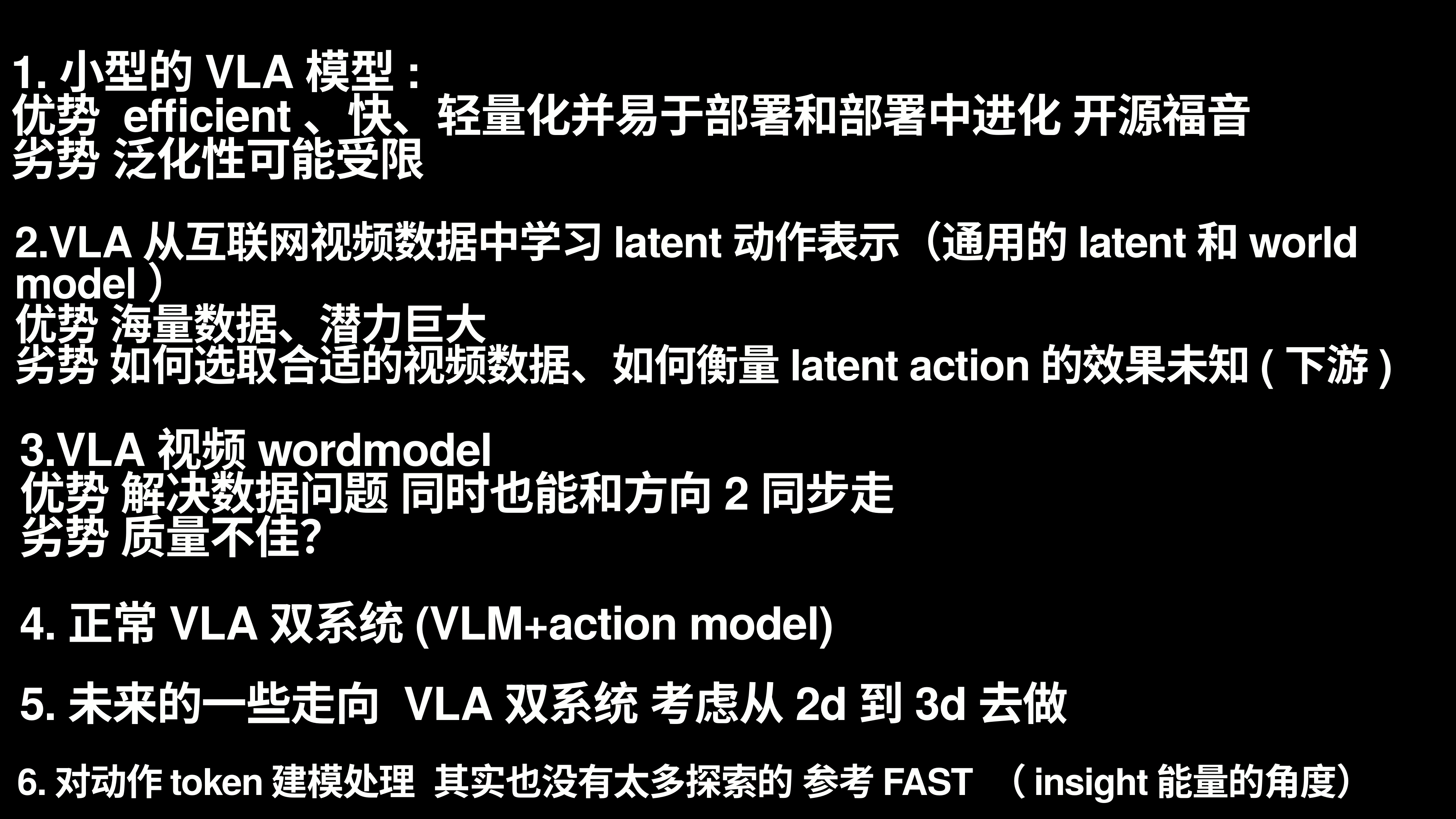

1.小型的VLA模型:
优势 efficient、快、轻量化并易于部署和部署中进化 开源福音
劣势 泛化性可能受限
2.VLA从互联网视频数据中学习latent动作表示（通用的latent和world model）
优势 海量数据、潜力巨大
劣势 如何选取合适的视频数据、如何衡量latent action的效果未知(下游)
3.VLA视频wordmodel
优势 解决数据问题 同时也能和方向2同步走
劣势 质量不佳？
4.正常VLA双系统(VLM+action model)
5.未来的一些走向 VLA双系统 考虑从2d到3d去做
6.对动作token建模处理  其实也没有太多探索的 参考FAST （insight能量的角度）